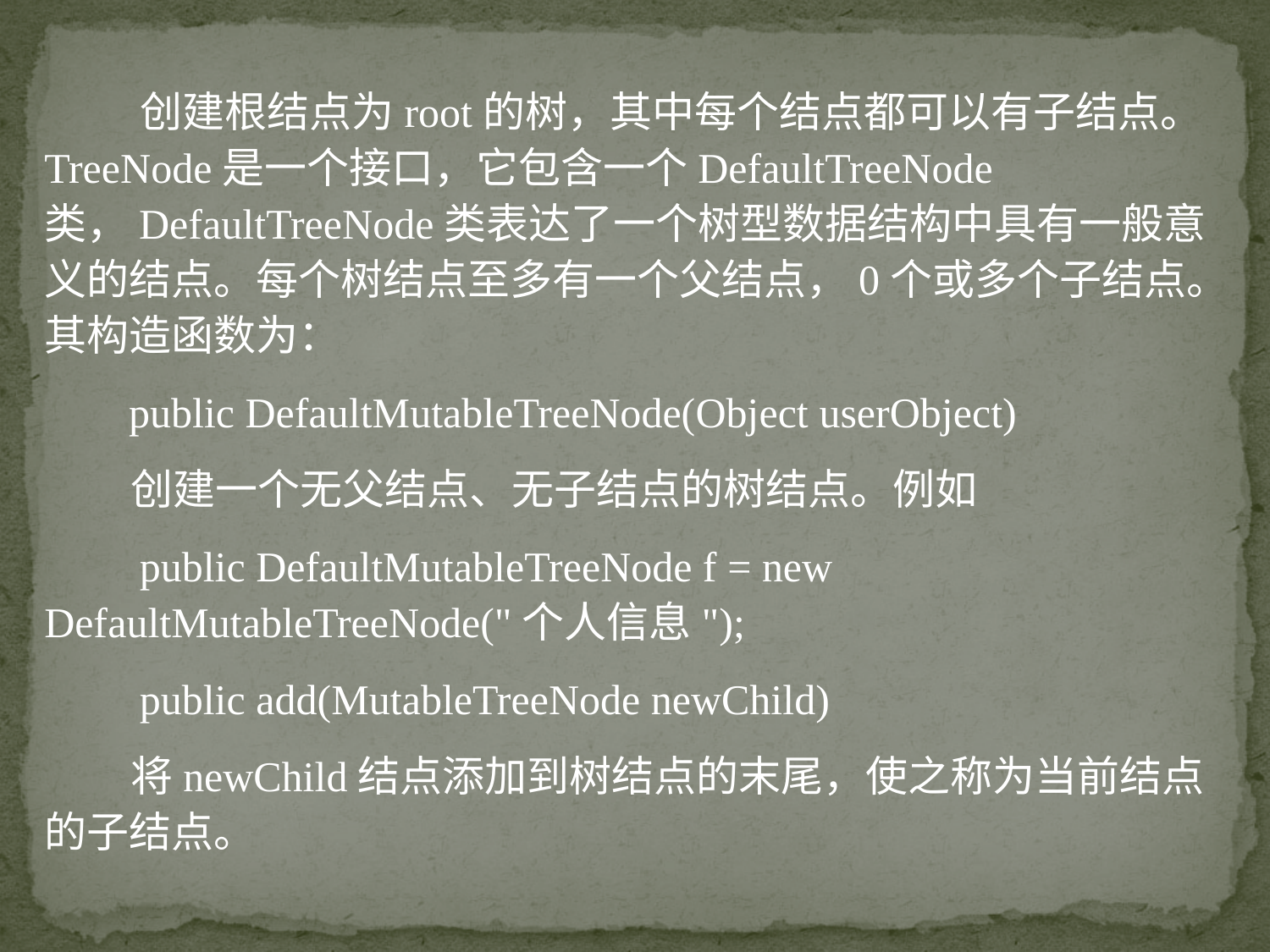

创建根结点为root的树，其中每个结点都可以有子结点。TreeNode是一个接口，它包含一个DefaultTreeNode类，DefaultTreeNode类表达了一个树型数据结构中具有一般意义的结点。每个树结点至多有一个父结点，0个或多个子结点。其构造函数为：
        public DefaultMutableTreeNode(Object userObject)
        创建一个无父结点、无子结点的树结点。例如
         public DefaultMutableTreeNode f = new DefaultMutableTreeNode("个人信息");
         public add(MutableTreeNode newChild)
        将newChild结点添加到树结点的末尾，使之称为当前结点的子结点。